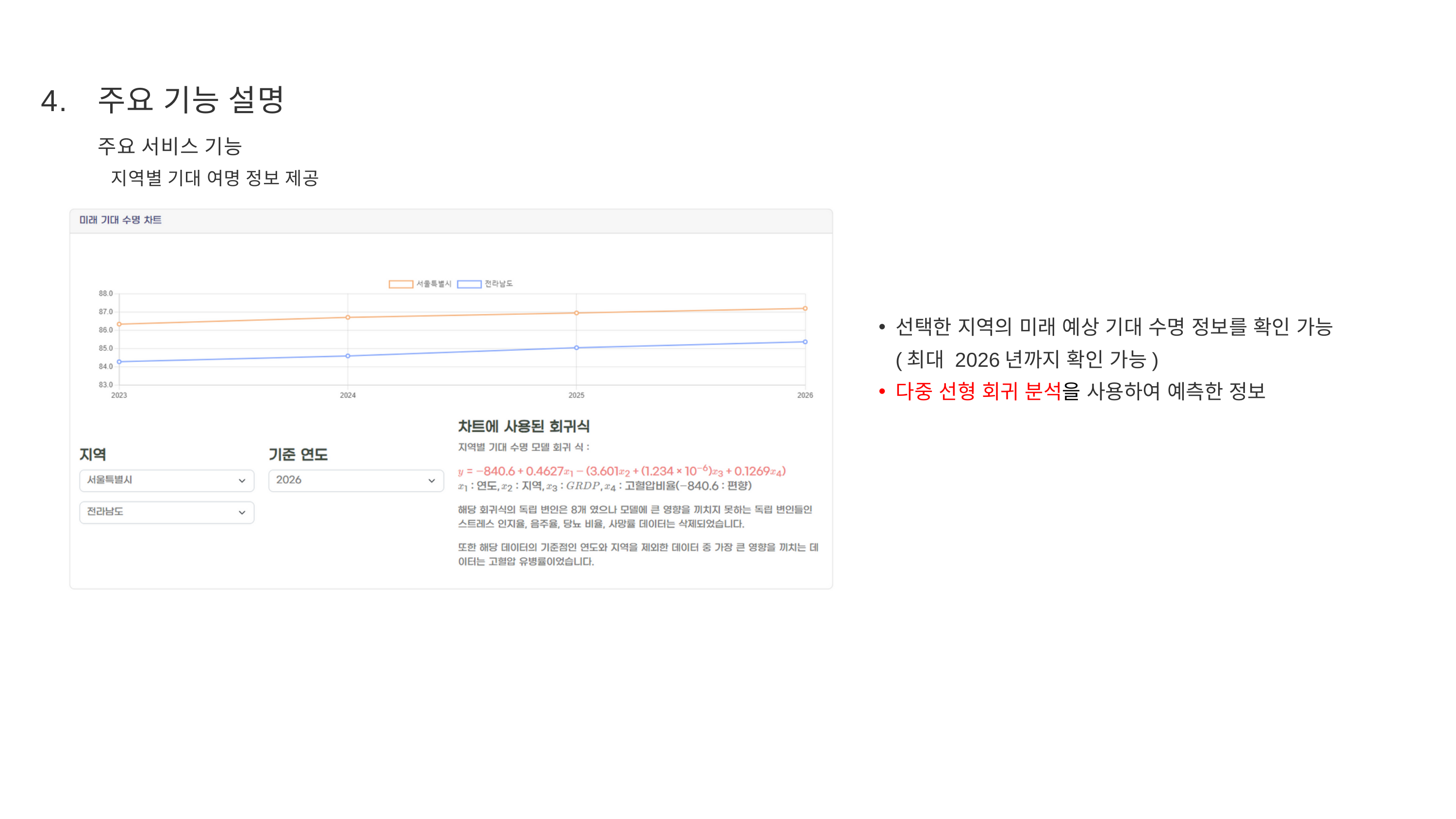

4.
주요 기능 설명
주요 서비스 기능
지역별 기대 여명 정보 제공

선택한 지역의 미래 예상 기대 수명 정보를 확인 가능
   (최대 2026년까지 확인 가능)
다중 선형 회귀 분석을 사용하여 예측한 정보